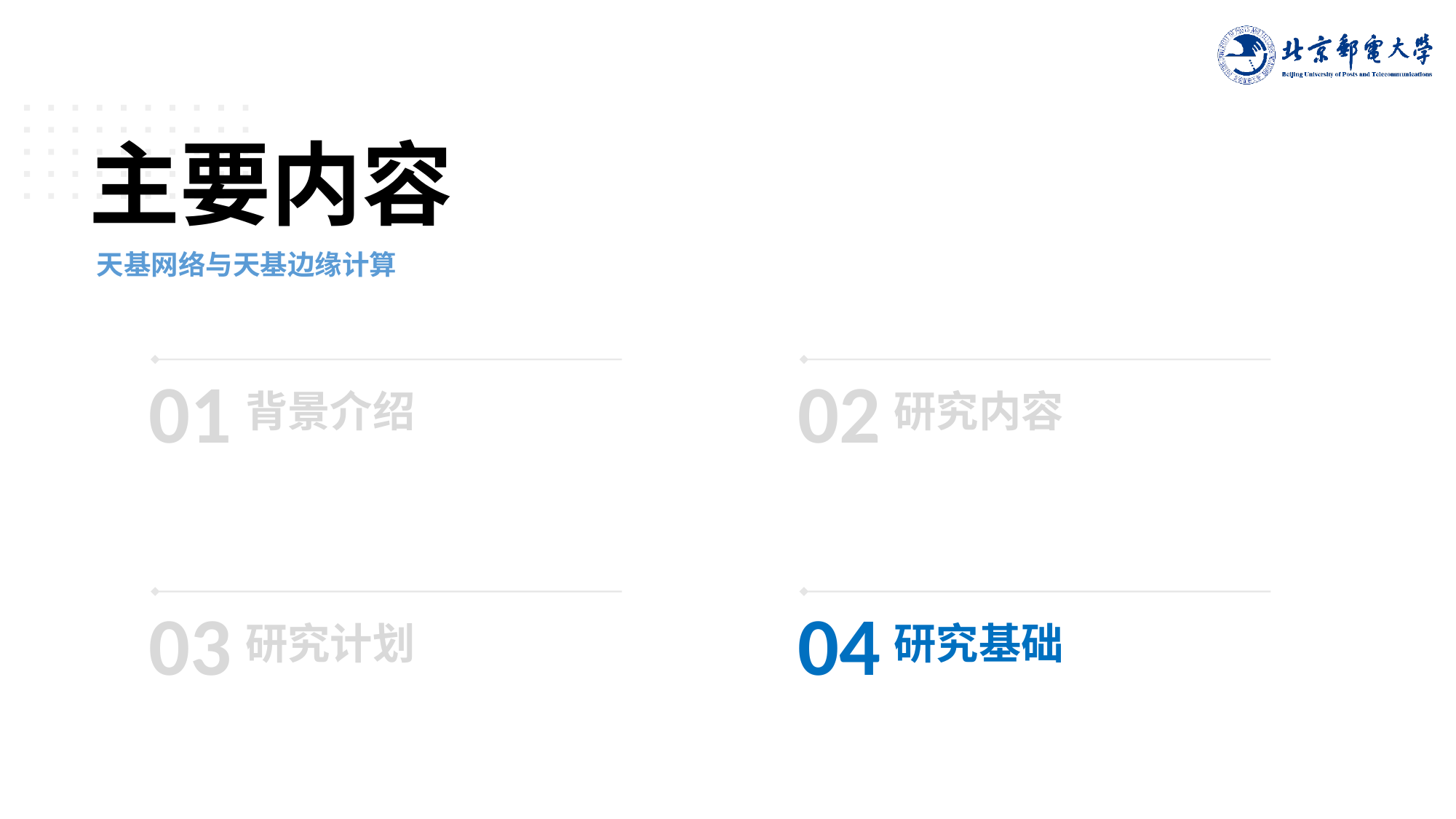

主要内容
天基网络与天基边缘计算
01
背景介绍
02
研究内容
03
研究计划
04
研究基础